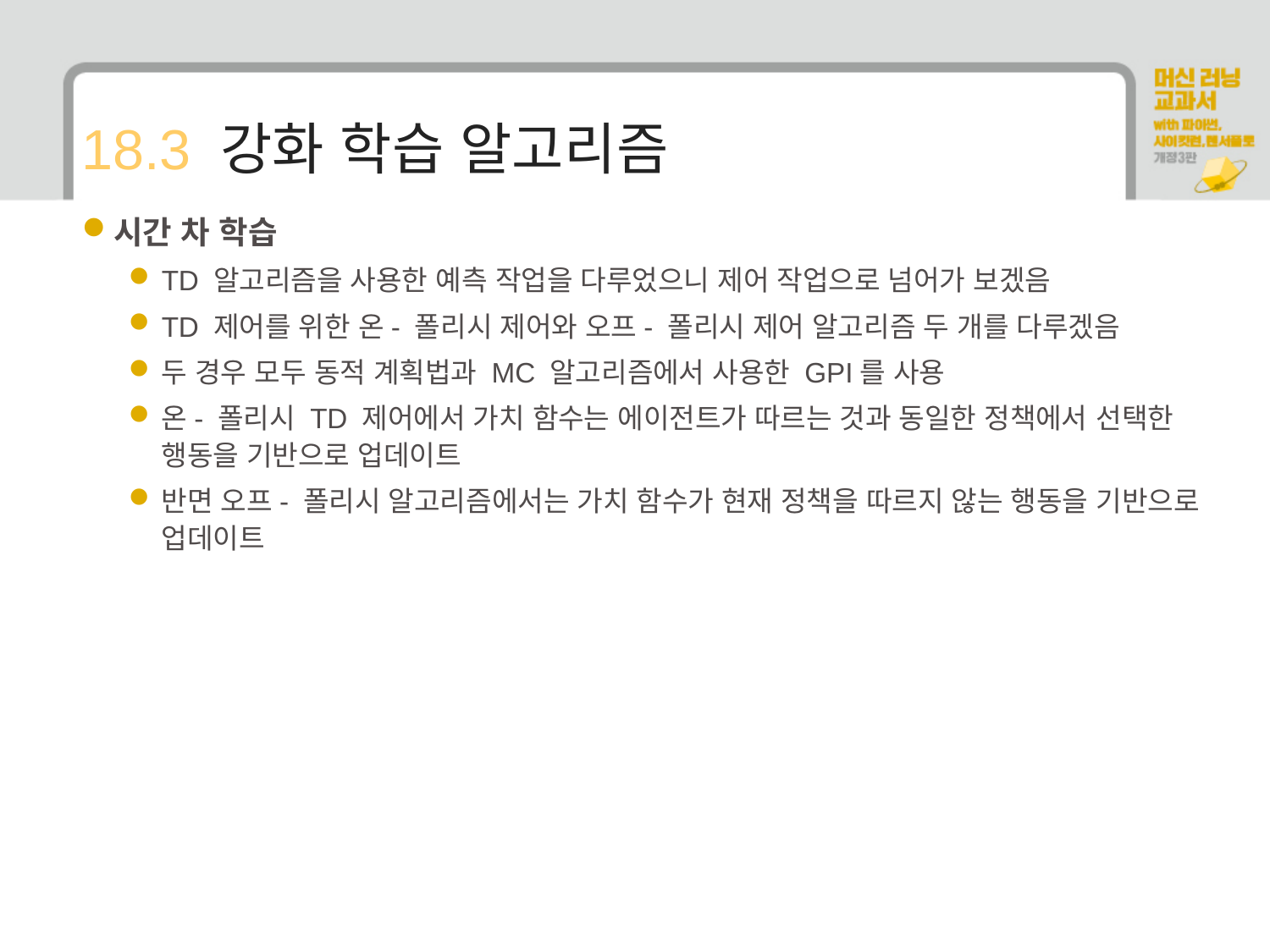

# 18.3 강화 학습 알고리즘
시간 차 학습
TD 알고리즘을 사용한 예측 작업을 다루었으니 제어 작업으로 넘어가 보겠음
TD 제어를 위한 온- 폴리시 제어와 오프- 폴리시 제어 알고리즘 두 개를 다루겠음
두 경우 모두 동적 계획법과 MC 알고리즘에서 사용한 GPI를 사용
온- 폴리시 TD 제어에서 가치 함수는 에이전트가 따르는 것과 동일한 정책에서 선택한 행동을 기반으로 업데이트
반면 오프- 폴리시 알고리즘에서는 가치 함수가 현재 정책을 따르지 않는 행동을 기반으로 업데이트